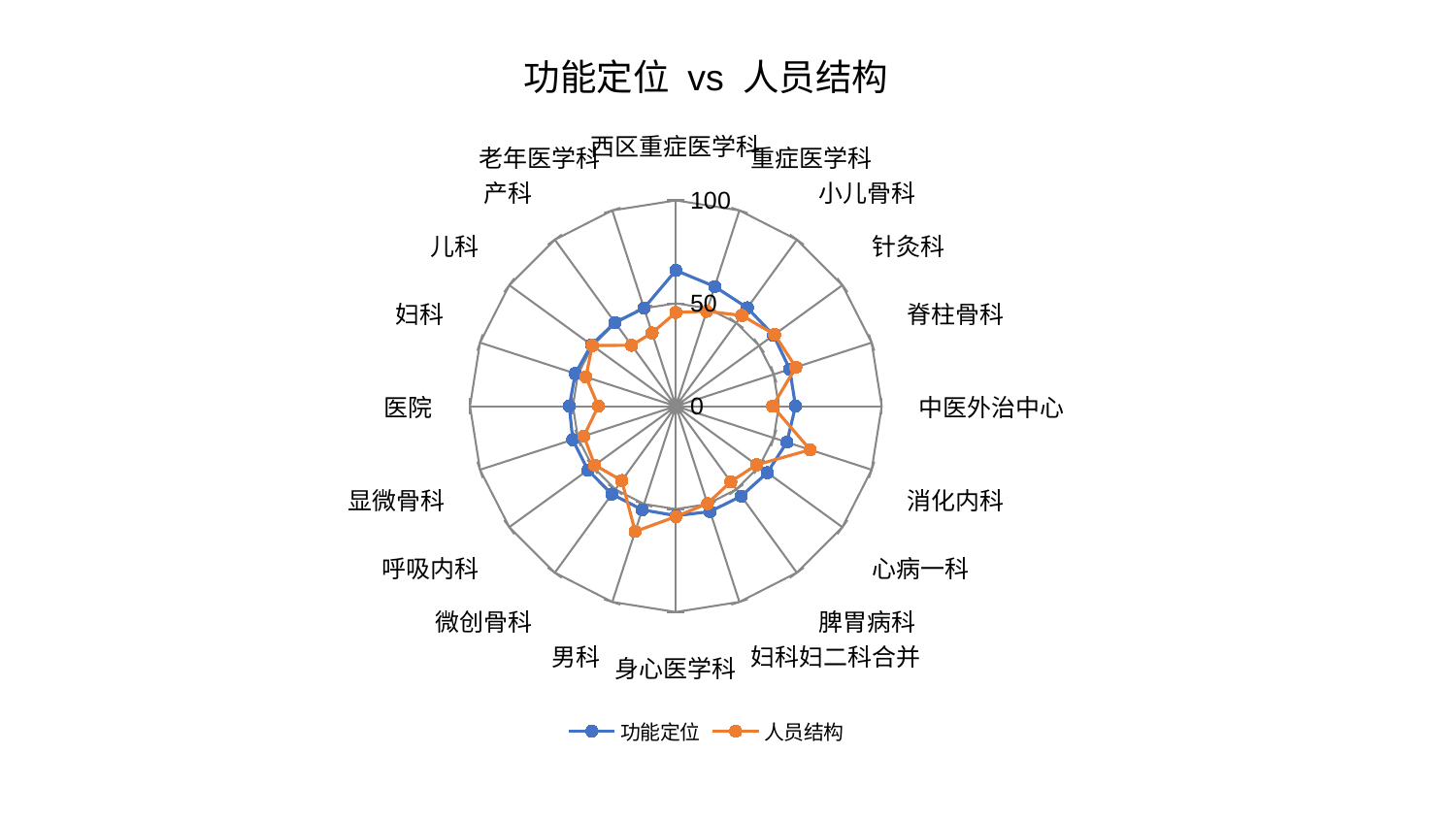

### Chart: 功能定位 vs 人员结构

| Category | 功能定位 | 人员结构 |
|---|---|---|
| 西区重症医学科 | 65.99838301953872 | 45.56953120247367 |
| 重症医学科 | 61.121669492236144 | 48.49497046010801 |
| 小儿骨科 | 59.087765169078686 | 54.50489351362681 |
| 针灸科 | 58.66533441480014 | 59.32175679087966 |
| 脊柱骨科 | 58.16865669310423 | 61.279858845294505 |
| 中医外治中心 | 58.143214780251654 | 47.044826751510655 |
| 消化内科 | 56.71850384549827 | 68.63838259894084 |
| 心病一科 | 54.92994107261996 | 48.45615708396541 |
| 脾胃病科 | 54.030554833882526 | 45.39749336847268 |
| 妇科妇二科合并 | 53.83607955595682 | 49.74390384588047 |
| 身心医学科 | 53.20622034091733 | 53.6499863822253 |
| 男科 | 52.89645037695409 | 64.03922020430242 |
| 微创骨科 | 52.83782485869435 | 44.676281571502294 |
| 呼吸内科 | 52.813485580094294 | 48.726558609016266 |
| 显微骨科 | 52.67576318249433 | 47.00034624889982 |
| 医院 | 51.752753345147454 | 37.6433262736596 |
| 妇科 | 51.36300682062474 | 45.95319336841006 |
| 儿科 | 50.69617257556357 | 50.16727813740114 |
| 产科 | 50.258066592410174 | 36.56539328599183 |
| 老年医学科 | 50.11219038708567 | 37.41451829676831 |
33